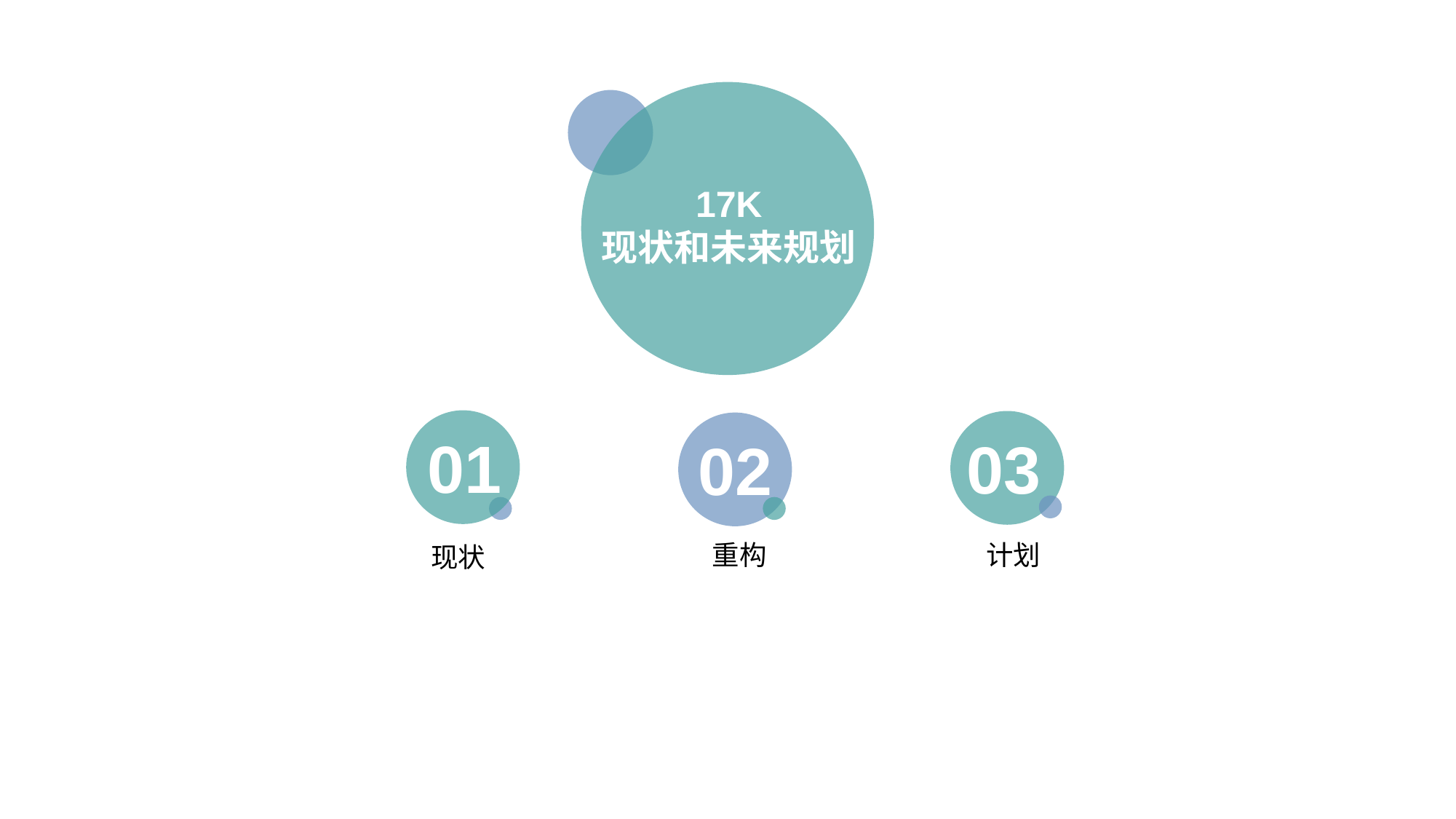

17K
现状和未来规划

01
03
02

重构
计划
现状